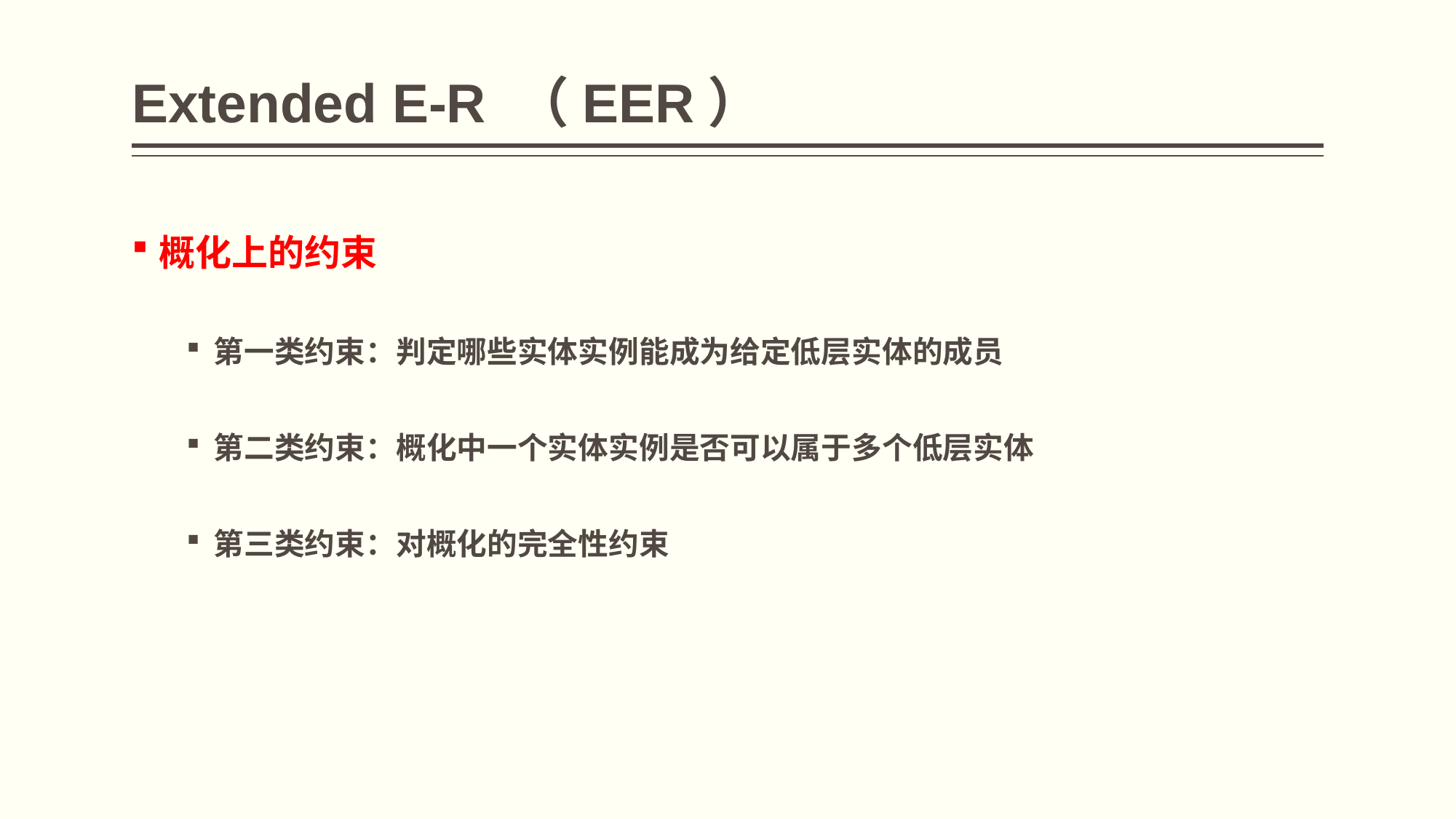

# Extended E-R （EER）
概化上的约束

第一类约束：判定哪些实体实例能成为给定低层实体的成员

第二类约束：概化中一个实体实例是否可以属于多个低层实体

第三类约束：对概化的完全性约束